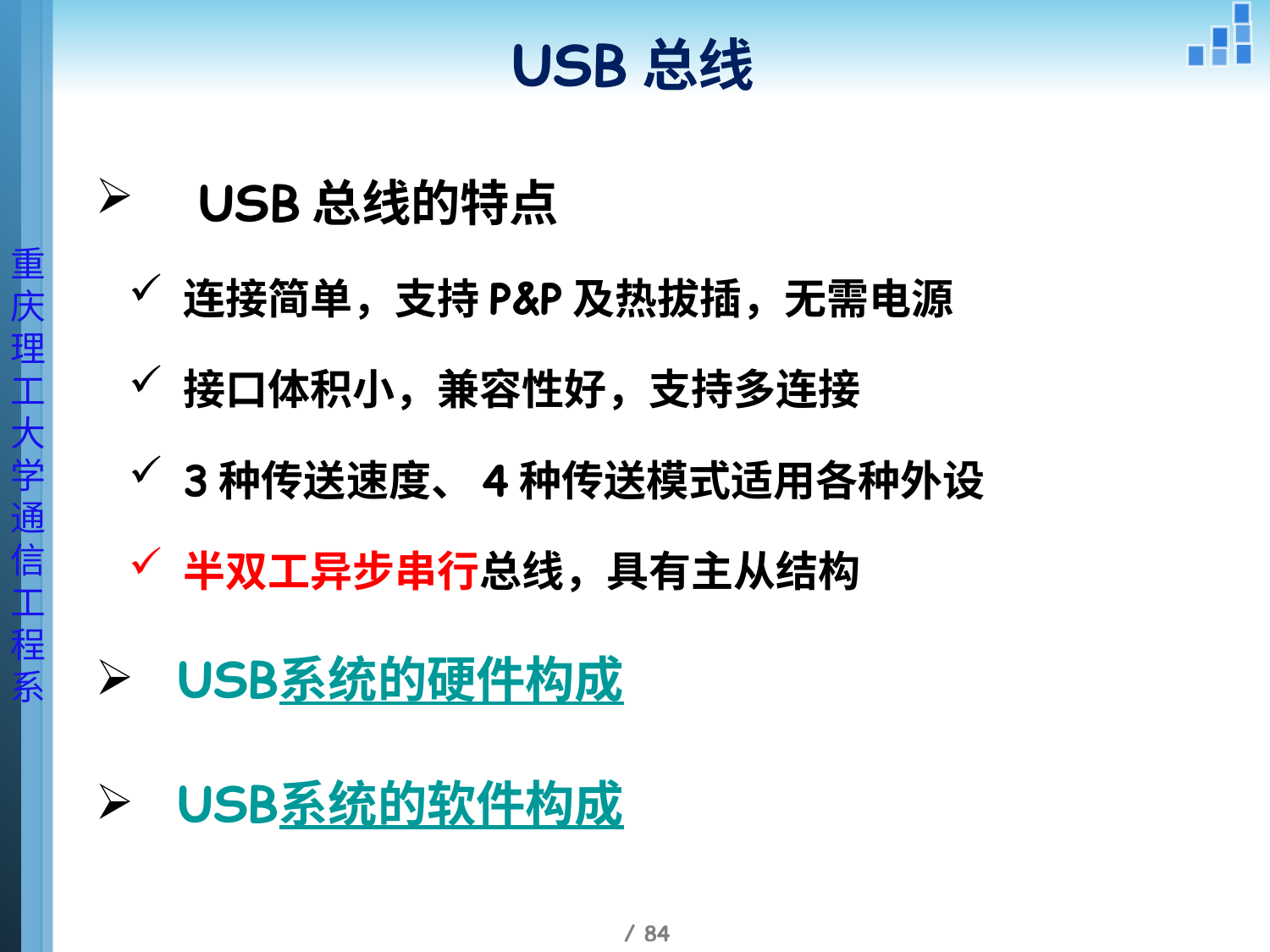

# USB总线
   USB总线的特点
连接简单，支持P&P及热拔插，无需电源
接口体积小，兼容性好，支持多连接
3种传送速度、4种传送模式适用各种外设
半双工异步串行总线，具有主从结构
  USB系统的硬件构成
  USB系统的软件构成
75
/ 84